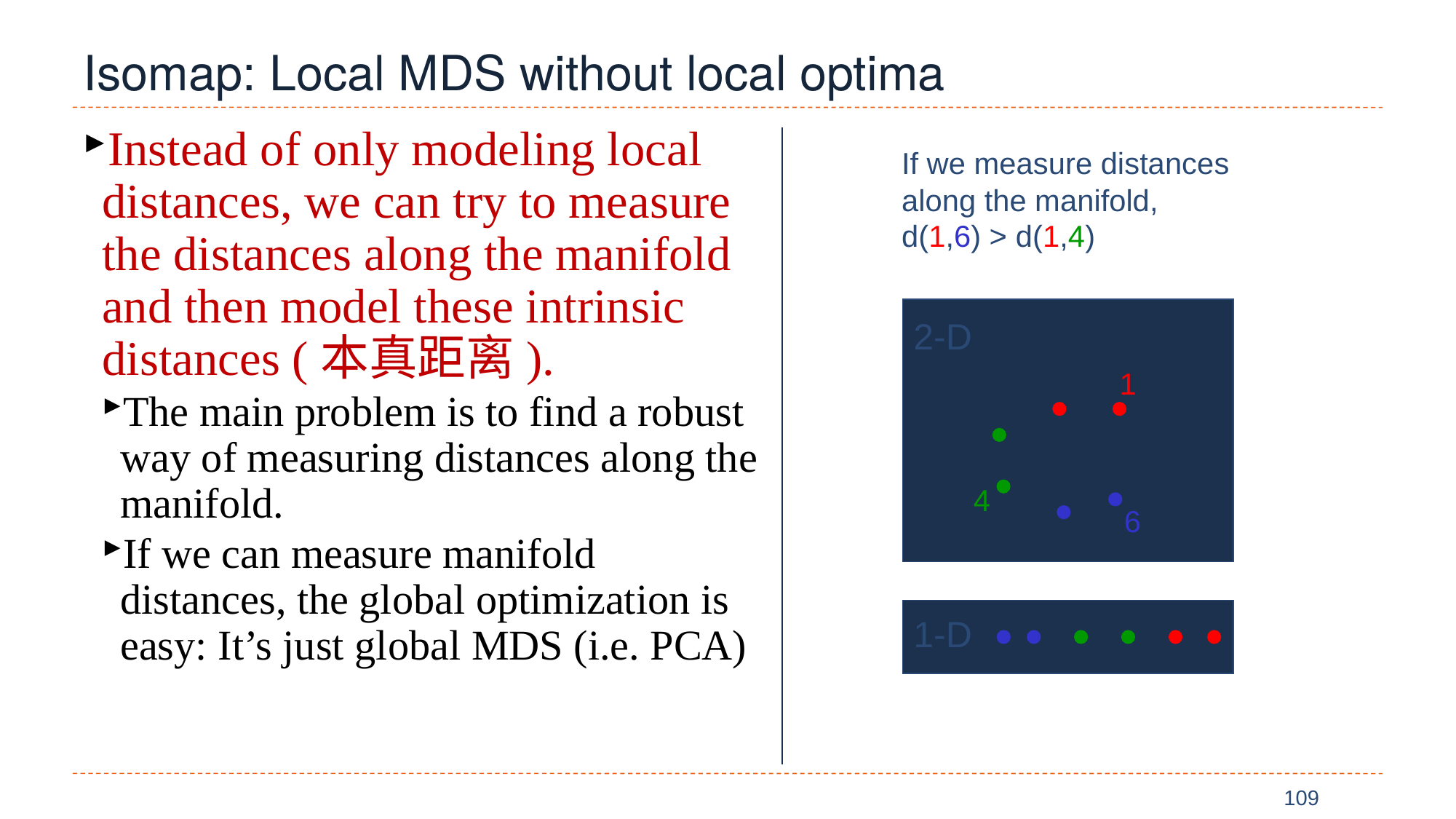

# Isomap: Local MDS without local optima
Instead of only modeling local distances, we can try to measure the distances along the manifold and then model these intrinsic distances (本真距离).
The main problem is to find a robust way of measuring distances along the manifold.
If we can measure manifold distances, the global optimization is easy: It’s just global MDS (i.e. PCA)
If we measure distances along the manifold, d(1,6) > d(1,4)

2-D
1

4

6

1-D